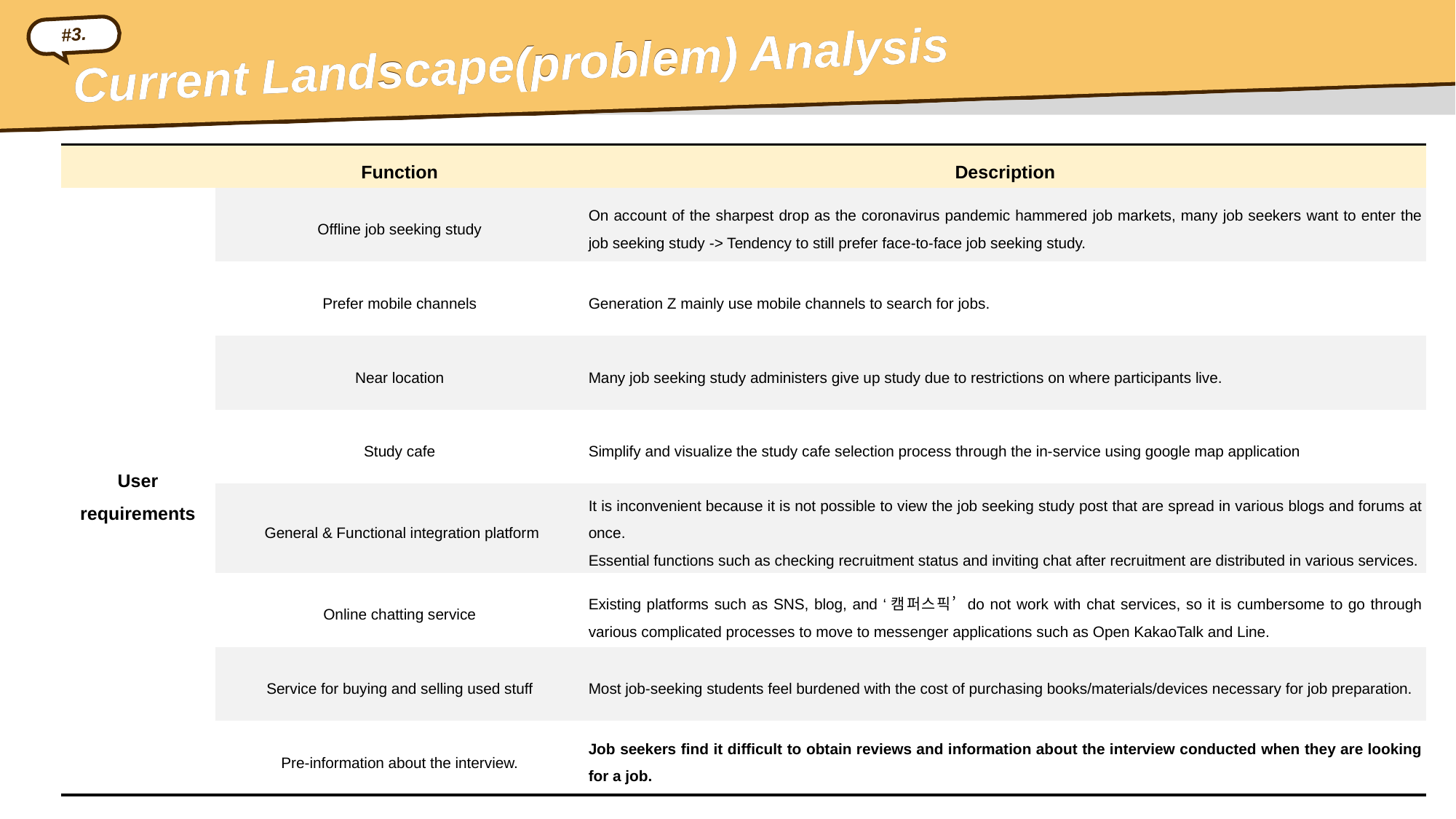

#3.
Current Landscape(problem) Analysis
Current Landscape(problem) Analysis
|  | Function | Description |
| --- | --- | --- |
| User requirements | Offline job seeking study | On account of the sharpest drop as the coronavirus pandemic hammered job markets, many job seekers want to enter the job seeking study -> Tendency to still prefer face-to-face job seeking study. |
|  | Prefer mobile channels | Generation Z mainly use mobile channels to search for jobs. |
|  | Near location | Many job seeking study administers give up study due to restrictions on where participants live. |
|  | Study cafe | Simplify and visualize the study cafe selection process through the in-service using google map application |
|  | General & Functional integration platform | It is inconvenient because it is not possible to view the job seeking study post that are spread in various blogs and forums at once. Essential functions such as checking recruitment status and inviting chat after recruitment are distributed in various services. |
|  | Online chatting service | Existing platforms such as SNS, blog, and ‘캠퍼스픽’ do not work with chat services, so it is cumbersome to go through various complicated processes to move to messenger applications such as Open KakaoTalk and Line. |
|  | Service for buying and selling used stuff | Most job-seeking students feel burdened with the cost of purchasing books/materials/devices necessary for job preparation. |
|  | Pre-information about the interview. | Job seekers find it difficult to obtain reviews and information about the interview conducted when they are looking for a job. |